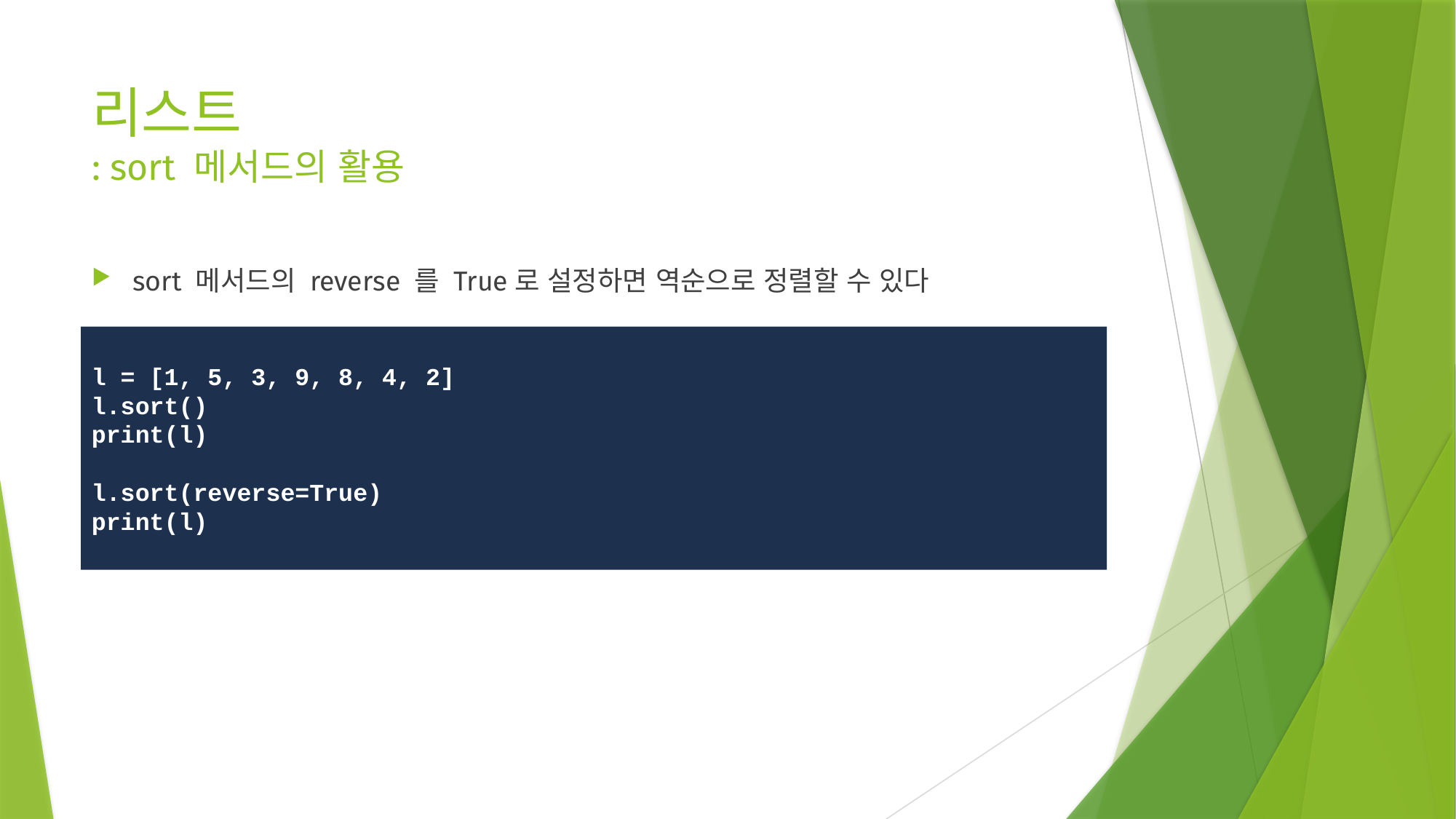

# 리스트 : sort 메서드의 활용
sort 메서드의 reverse 를 True로 설정하면 역순으로 정렬할 수 있다

l = [1, 5, 3, 9, 8, 4, 2]
l.sort()
print(l)
l.sort(reverse=True)
print(l)